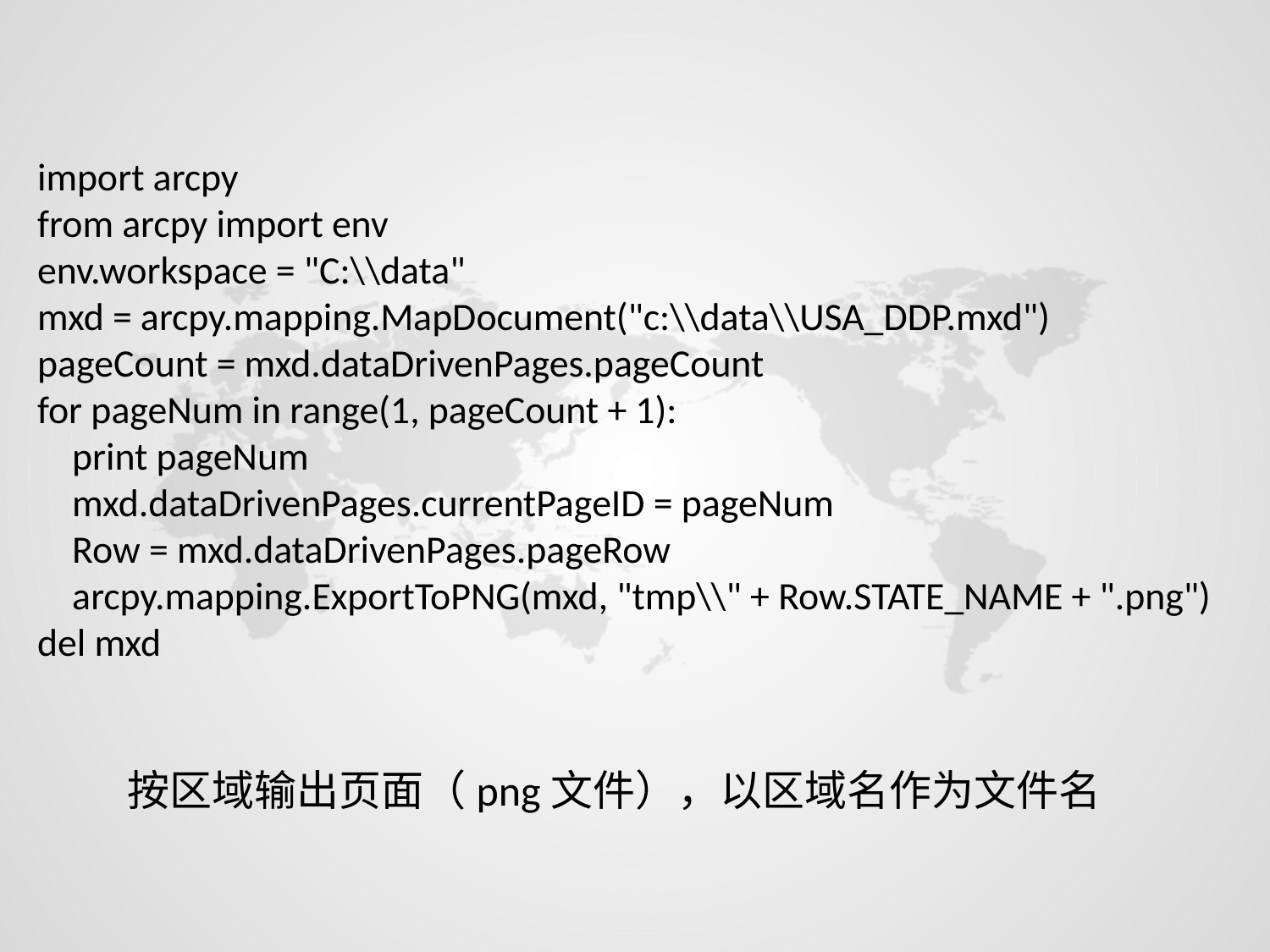

import arcpy
from arcpy import env
env.workspace = "C:\\data"
mxd = arcpy.mapping.MapDocument("c:\\data\\USA_DDP.mxd")
pageCount = mxd.dataDrivenPages.pageCount
for pageNum in range(1, pageCount + 1):
    print pageNum
    mxd.dataDrivenPages.currentPageID = pageNum
    Row = mxd.dataDrivenPages.pageRow
    arcpy.mapping.ExportToPNG(mxd, "tmp\\" + Row.STATE_NAME + ".png")
del mxd
按区域输出页面（png文件），以区域名作为文件名